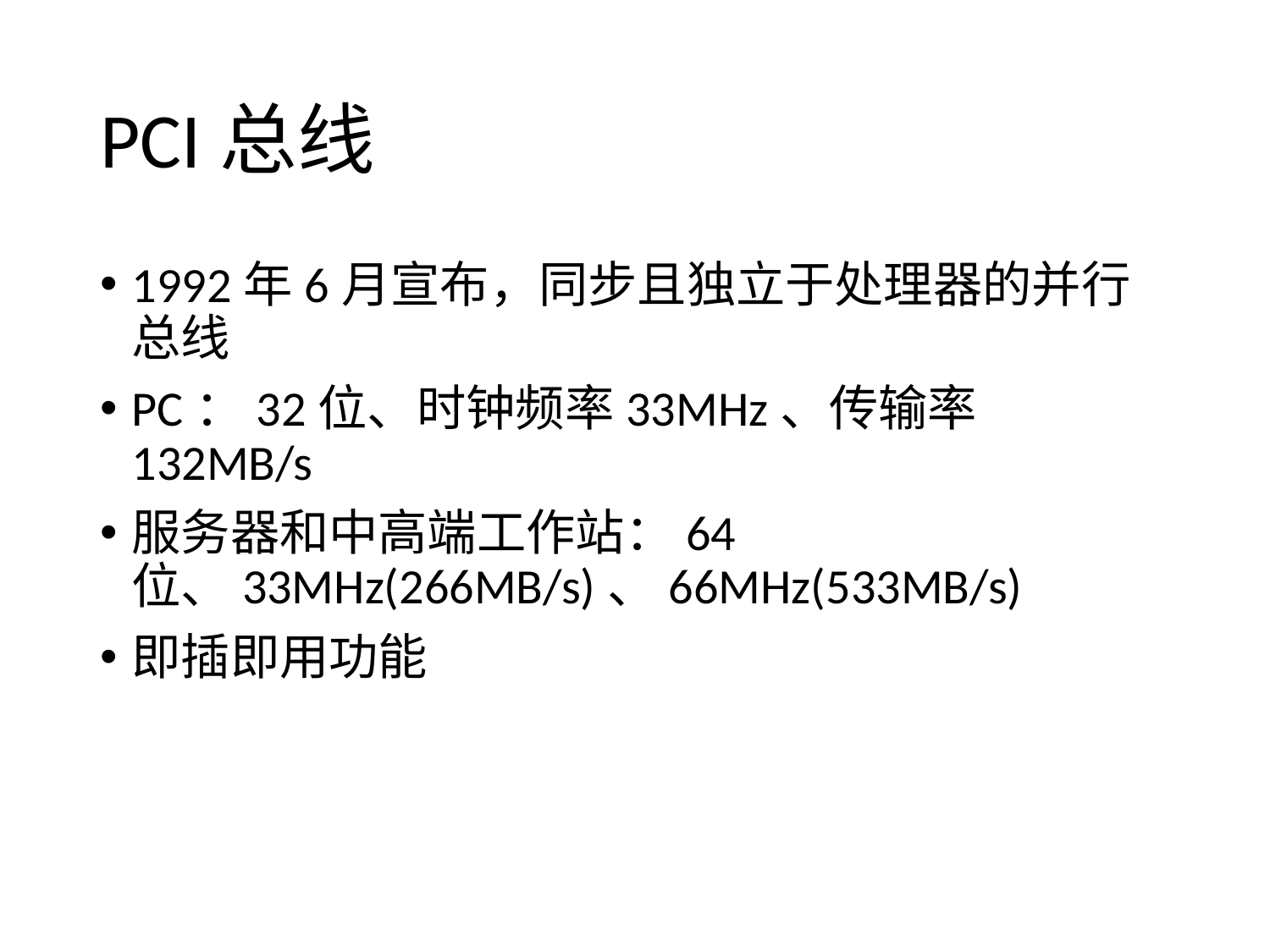

# PCI总线
1992年6月宣布，同步且独立于处理器的并行总线
PC：32位、时钟频率33MHz、传输率132MB/s
服务器和中高端工作站：64位、33MHz(266MB/s)、66MHz(533MB/s)
即插即用功能